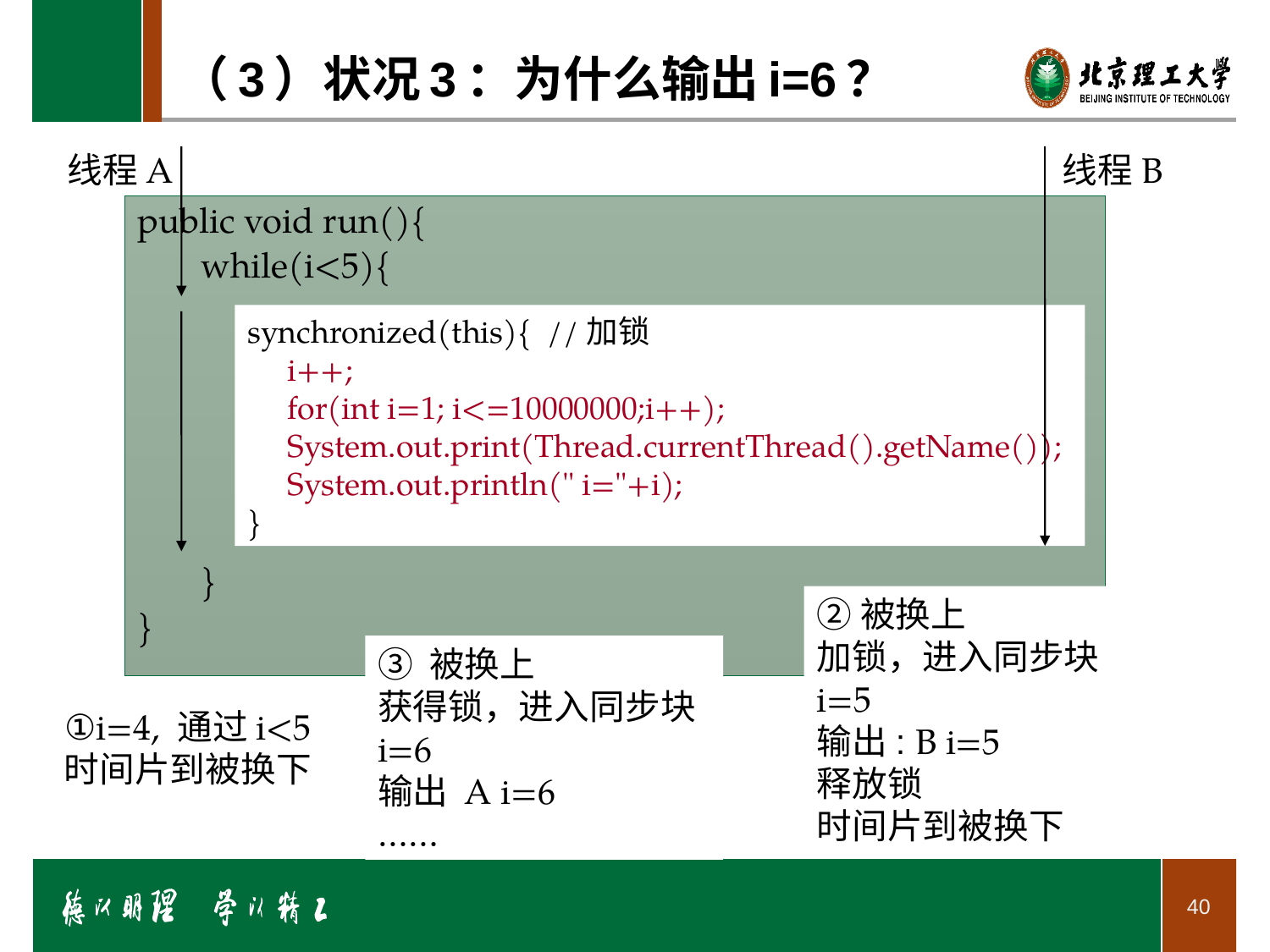

# （3）状况3：为什么输出i=6？
线程A
线程B

public void run(){
while(i<5){

}
}
synchronized(this){  //加锁
     i++;
     for(int i=1; i<=10000000;i++);
     System.out.print(Thread.currentThread().getName());
     System.out.println(" i="+i);
}

②被换上
加锁，进入同步块
i=5
输出: B i=5
释放锁
时间片到被换下
③ 被换上
获得锁，进入同步块
i=6
输出 A i=6
……
①i=4, 通过i<5
时间片到被换下